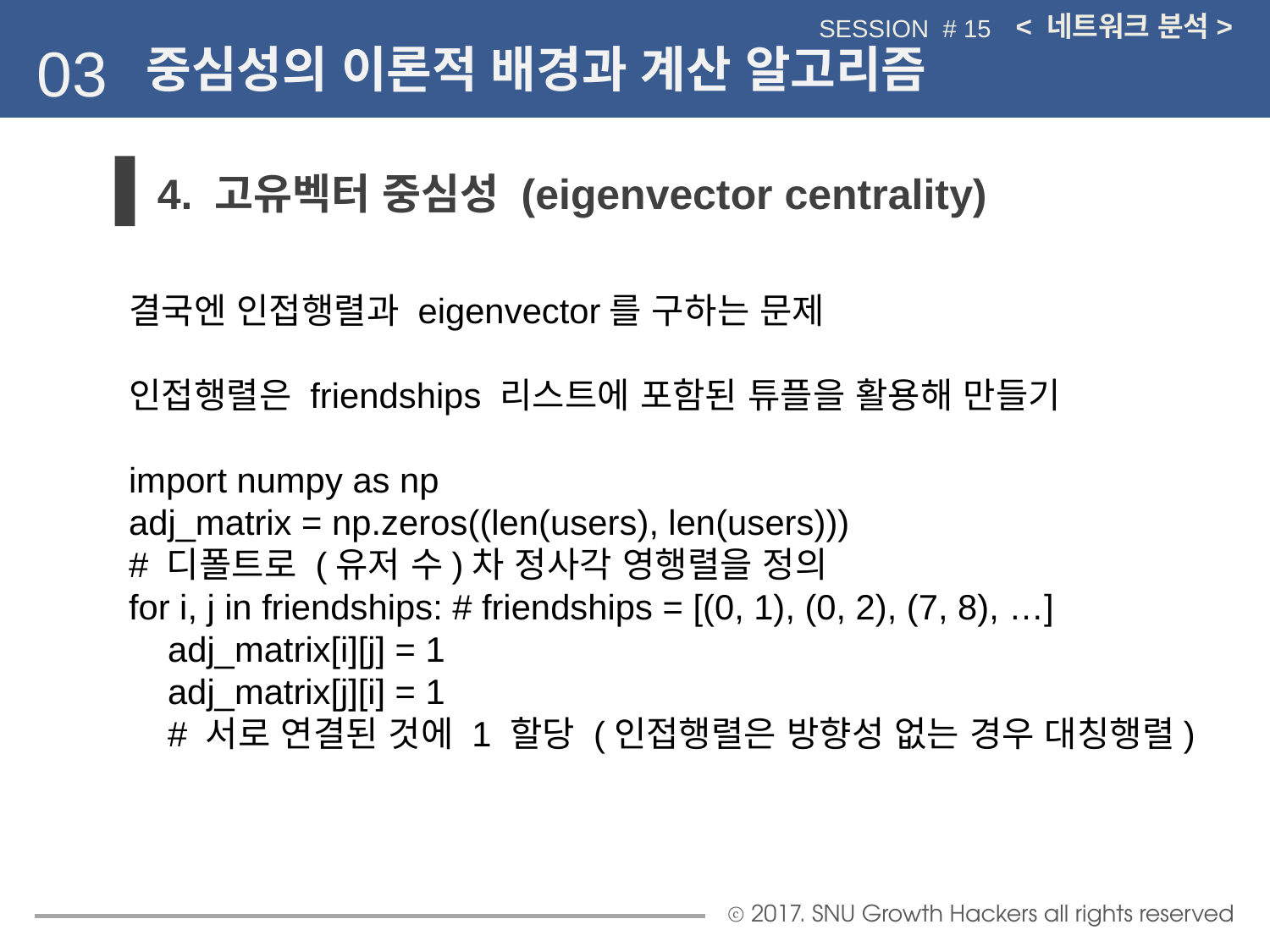

< 네트워크 분석>
SESSION  # 15
03
중심성의 이론적 배경과 계산 알고리즘

4. 고유벡터 중심성 (eigenvector centrality)
결국엔 인접행렬과 eigenvector를 구하는 문제

인접행렬은 friendships 리스트에 포함된 튜플을 활용해 만들기
import numpy as np
adj_matrix = np.zeros((len(users), len(users)))
# 디폴트로 (유저 수)차 정사각 영행렬을 정의
for i, j in friendships: # friendships = [(0, 1), (0, 2), (7, 8), …]
    adj_matrix[i][j] = 1
    adj_matrix[j][i] = 1
    # 서로 연결된 것에 1 할당 (인접행렬은 방향성 없는 경우 대칭행렬)

ⓒ 2017. SNU Growth Hackers all rights reserved